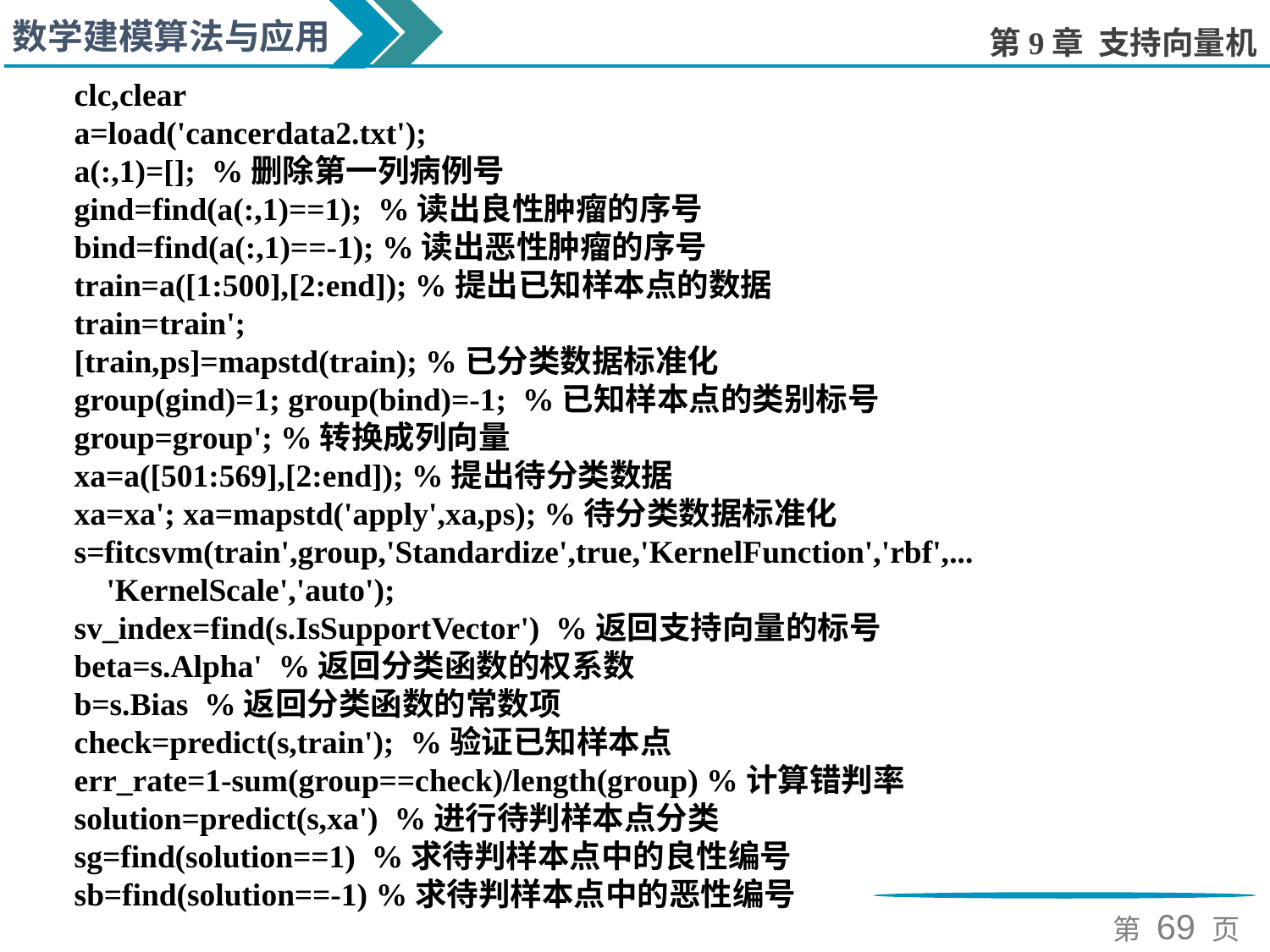

clc,clear
a=load('cancerdata2.txt');
a(:,1)=[];  %删除第一列病例号
gind=find(a(:,1)==1);  %读出良性肿瘤的序号
bind=find(a(:,1)==-1); %读出恶性肿瘤的序号
train=a([1:500],[2:end]); %提出已知样本点的数据
train=train';
[train,ps]=mapstd(train); %已分类数据标准化
group(gind)=1; group(bind)=-1;  %已知样本点的类别标号
group=group'; %转换成列向量
xa=a([501:569],[2:end]); %提出待分类数据
xa=xa'; xa=mapstd('apply',xa,ps); %待分类数据标准化
s=fitcsvm(train',group,'Standardize',true,'KernelFunction','rbf',...
    'KernelScale','auto');
sv_index=find(s.IsSupportVector')  %返回支持向量的标号
beta=s.Alpha'  %返回分类函数的权系数
b=s.Bias  %返回分类函数的常数项
check=predict(s,train');  %验证已知样本点
err_rate=1-sum(group==check)/length(group) %计算错判率
solution=predict(s,xa')  %进行待判样本点分类
sg=find(solution==1)  %求待判样本点中的良性编号
sb=find(solution==-1) %求待判样本点中的恶性编号